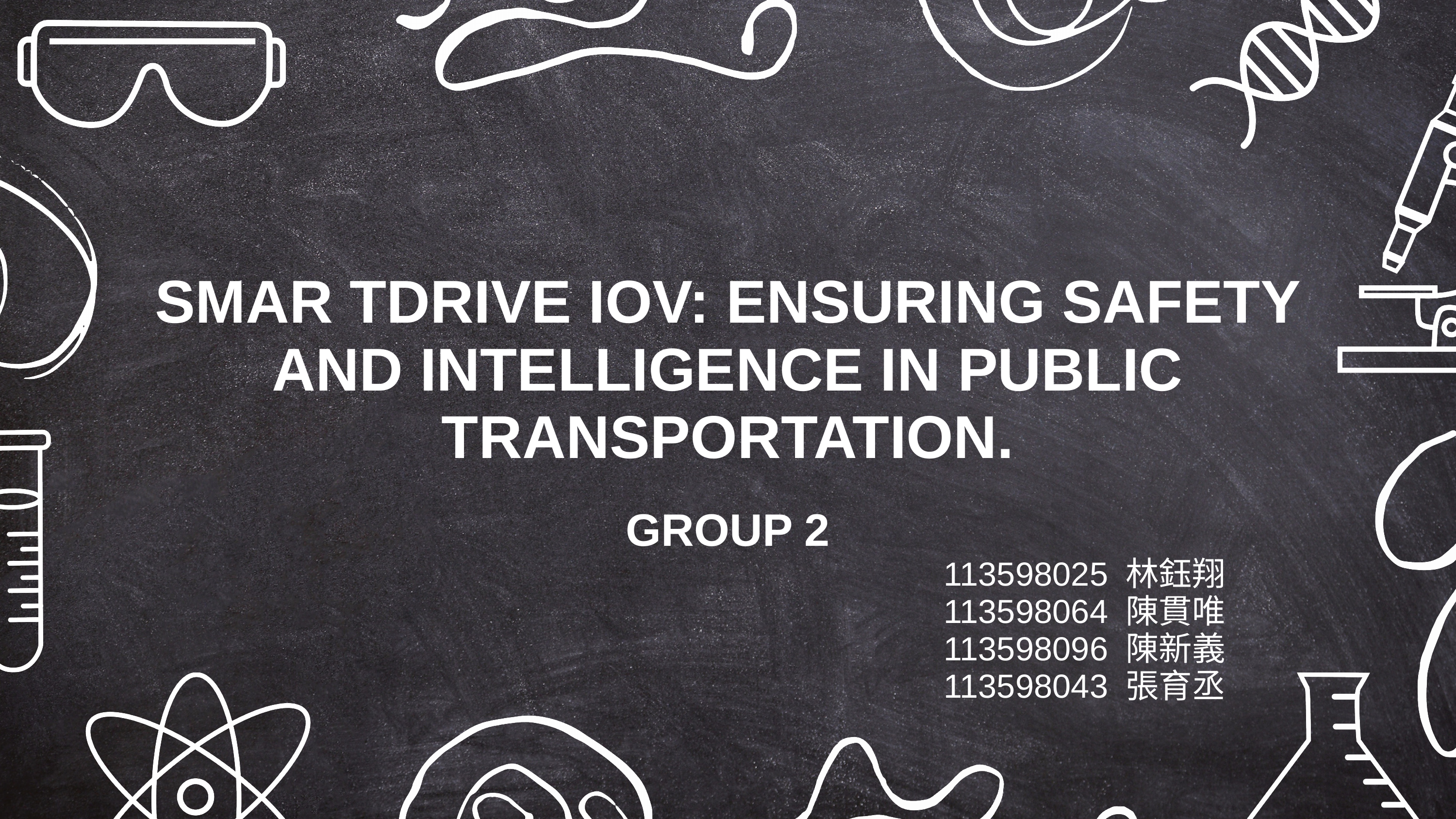

SMAR TDRIVE IOV: ENSURING SAFETY AND INTELLIGENCE IN PUBLIC TRANSPORTATION.

GROUP 2
113598025 林鈺翔
 113598064 陳貫唯
 113598096 陳新義
 113598043 張育丞